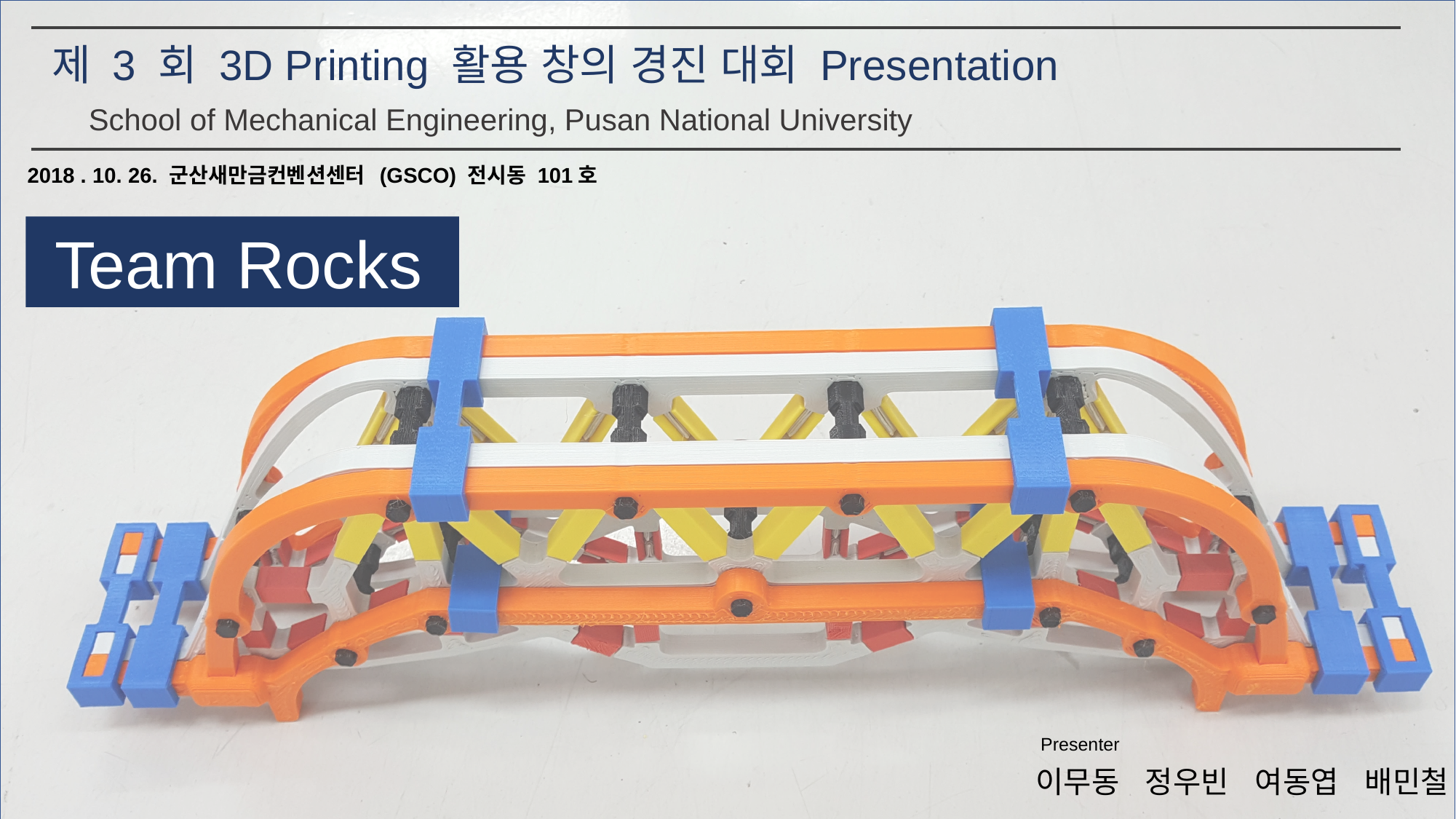

제 3 회 3D Printing 활용 창의 경진 대회 Presentation
School of Mechanical Engineering, Pusan National University
2018 . 10. 26. 군산새만금컨벤션센터 (GSCO) 전시동 101호
 Team Rocks
Presenter
이무동   정우빈   여동엽   배민철